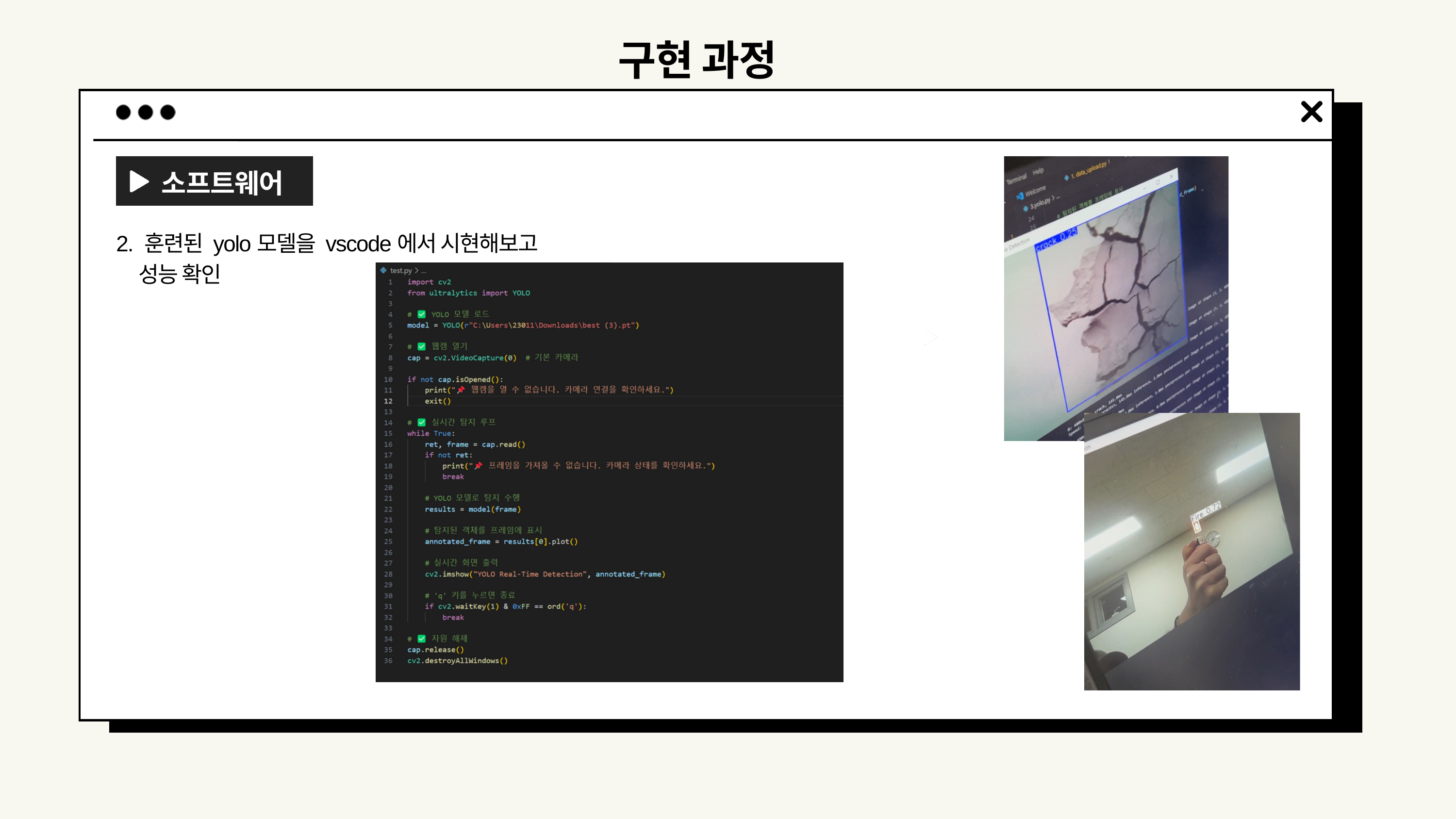

구현 과정

소프트웨어

2. 훈련된 yolo모델을 vscode에서 시현해보고
    성능 확인